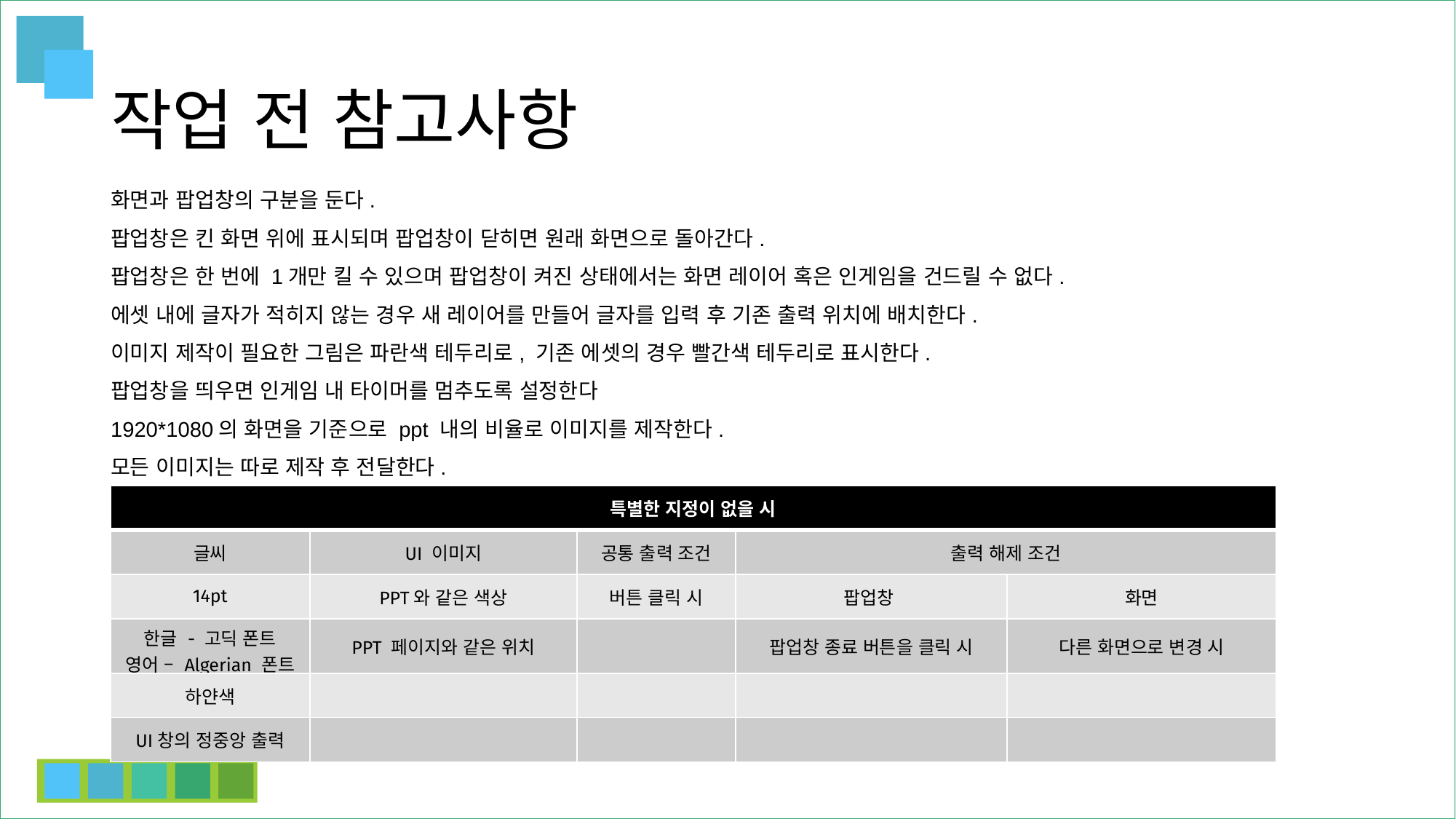

# 작업 전 참고사항
화면과 팝업창의 구분을 둔다.
팝업창은 킨 화면 위에 표시되며 팝업창이 닫히면 원래 화면으로 돌아간다.
팝업창은 한 번에 1개만 킬 수 있으며 팝업창이 켜진 상태에서는 화면 레이어 혹은 인게임을 건드릴 수 없다.
에셋 내에 글자가 적히지 않는 경우 새 레이어를 만들어 글자를 입력 후 기존 출력 위치에 배치한다.
이미지 제작이 필요한 그림은 파란색 테두리로, 기존 에셋의 경우 빨간색 테두리로 표시한다.
팝업창을 띄우면 인게임 내 타이머를 멈추도록 설정한다
1920*1080의 화면을 기준으로 ppt 내의 비율로 이미지를 제작한다.
모든 이미지는 따로 제작 후 전달한다.

| 특별한 지정이 없을 시 |  |  |  |  |
| --- | --- | --- | --- | --- |
| 글씨 | UI 이미지 | 공통 출력 조건 | 출력 해제 조건 |  |
| 14pt | PPT와 같은 색상 | 버튼 클릭 시 | 팝업창 | 화면 |
| 한글 - 고딕 폰트 영어 – Algerian 폰트 | PPT 페이지와 같은 위치 |  | 팝업창 종료 버튼을 클릭 시 | 다른 화면으로 변경 시 |
| 하얀색 |  |  |  |  |
| UI창의 정중앙 출력 |  |  |  |  |